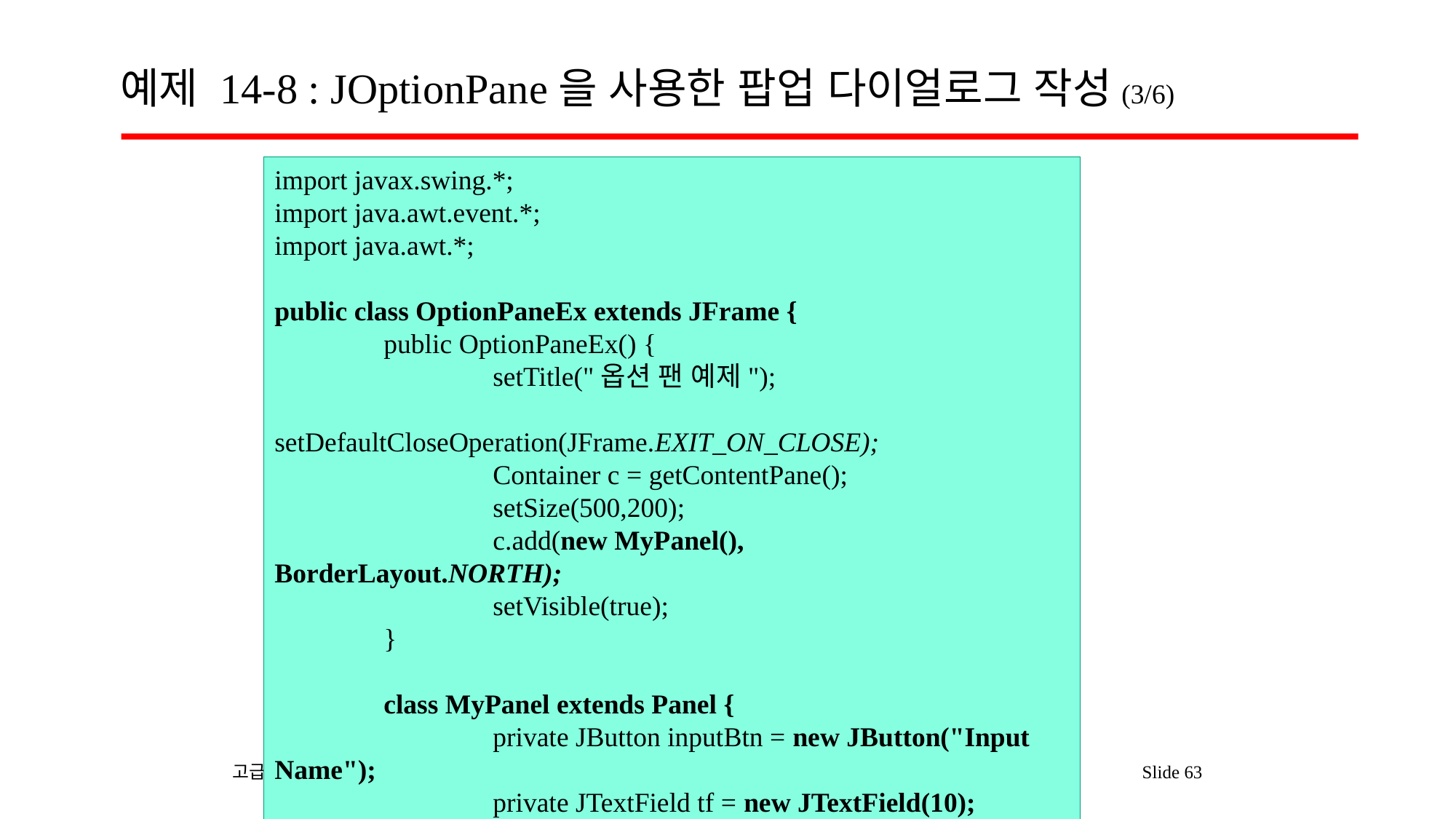

# 예제 14-8 : JOptionPane을 사용한 팝업 다이얼로그 작성(3/6)
import javax.swing.*;
import java.awt.event.*;
import java.awt.*;

public class OptionPaneEx extends JFrame {
	public OptionPaneEx() {
		setTitle("옵션 팬 예제");
		setDefaultCloseOperation(JFrame.EXIT_ON_CLOSE);
		Container c = getContentPane();
		setSize(500,200);
		c.add(new MyPanel(),	BorderLayout.NORTH);
		setVisible(true);
	}

	class MyPanel extends Panel {
		private JButton inputBtn = new JButton("Input Name");
		private JTextField tf = new JTextField(10);
		private JButton confirmBtn = new JButton("Confirm");
		private JButton messageBtn = new JButton("Message");